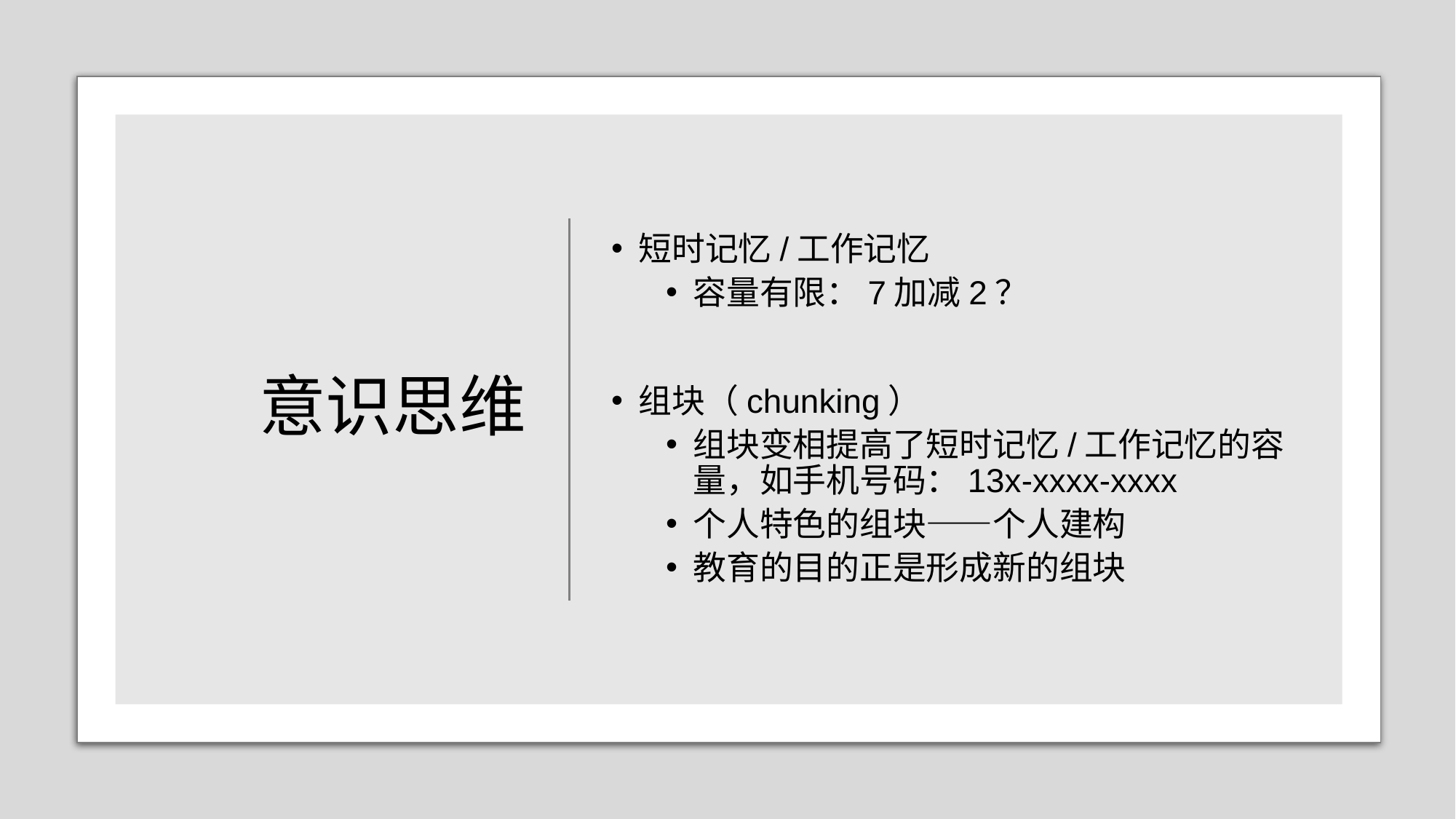

# 意识思维
短时记忆/工作记忆
容量有限：7加减2？

组块（chunking）
组块变相提高了短时记忆/工作记忆的容量，如手机号码：13x-xxxx-xxxx
个人特色的组块——个人建构
教育的目的正是形成新的组块